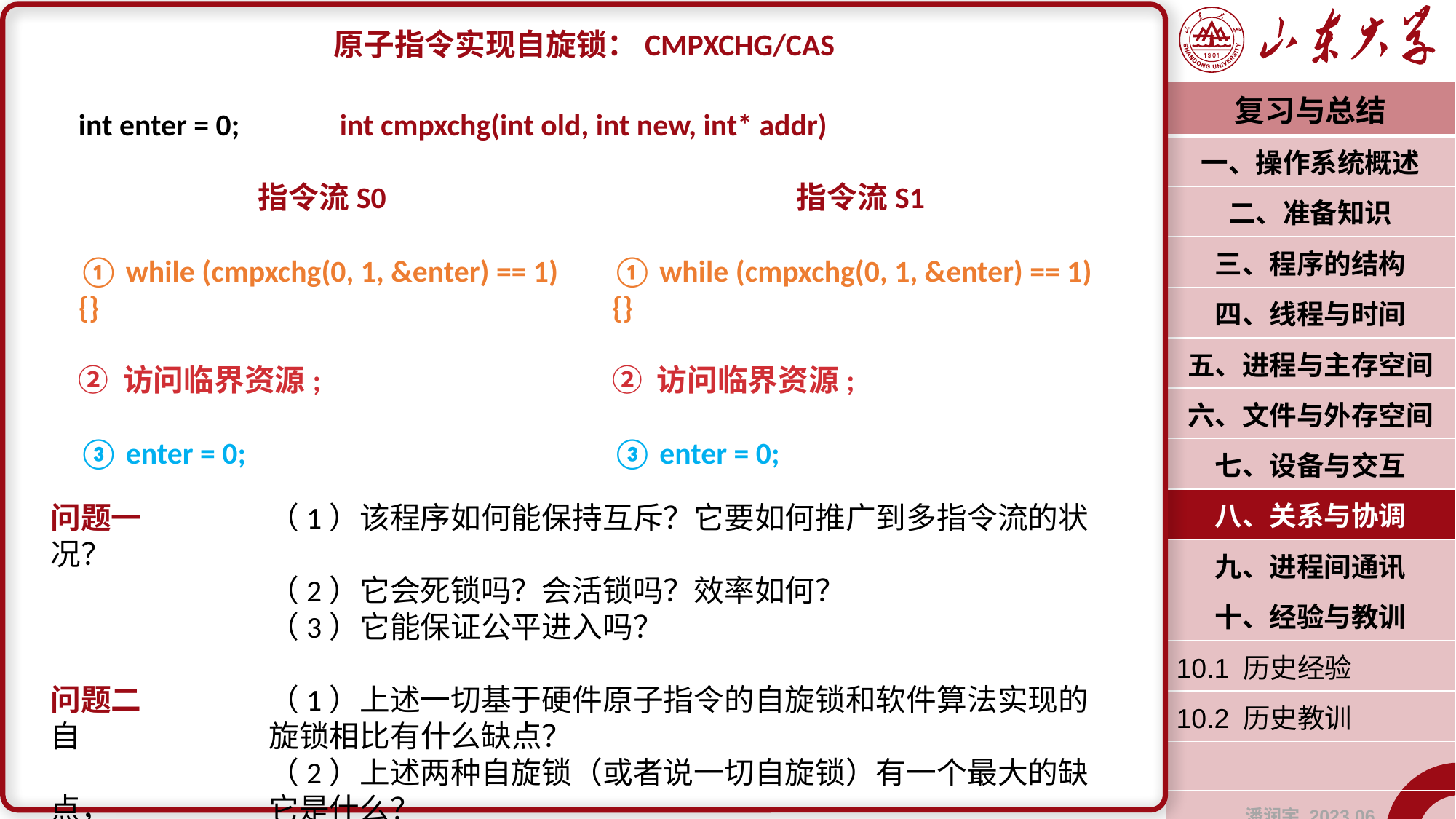

原子指令实现自旋锁：CMPXCHG/CAS

问题一		（1）该程序如何能保持互斥？它要如何推广到多指令流的状况？
		（2）它会死锁吗？会活锁吗？效率如何？
		（3）它能保证公平进入吗？

问题二		（1）上述一切基于硬件原子指令的自旋锁和软件算法实现的自		旋锁相比有什么缺点？
		（2）上述两种自旋锁（或者说一切自旋锁）有一个最大的缺点，		它是什么？
| 复习与总结 |
| --- |
| 一、操作系统概述 |
| 二、准备知识 |
| 三、程序的结构 |
| 四、线程与时间 |
| 五、进程与主存空间 |
| 六、文件与外存空间 |
| 七、设备与交互 |
| 八、关系与协调 |
| 九、进程间通讯 |
| 十、经验与教训 |
| 10.1 历史经验 |
| 10.2 历史教训 |
|  |
| 潘润宇 2023.06 |
int enter = 0;

指令流S0

① while (cmpxchg(0, 1, &enter) == 1) {}

② 访问临界资源;

③ enter = 0;

指令流S1
① while (cmpxchg(0, 1, &enter) == 1) {}

② 访问临界资源;

③ enter = 0;
int cmpxchg(int old, int new, int* addr)